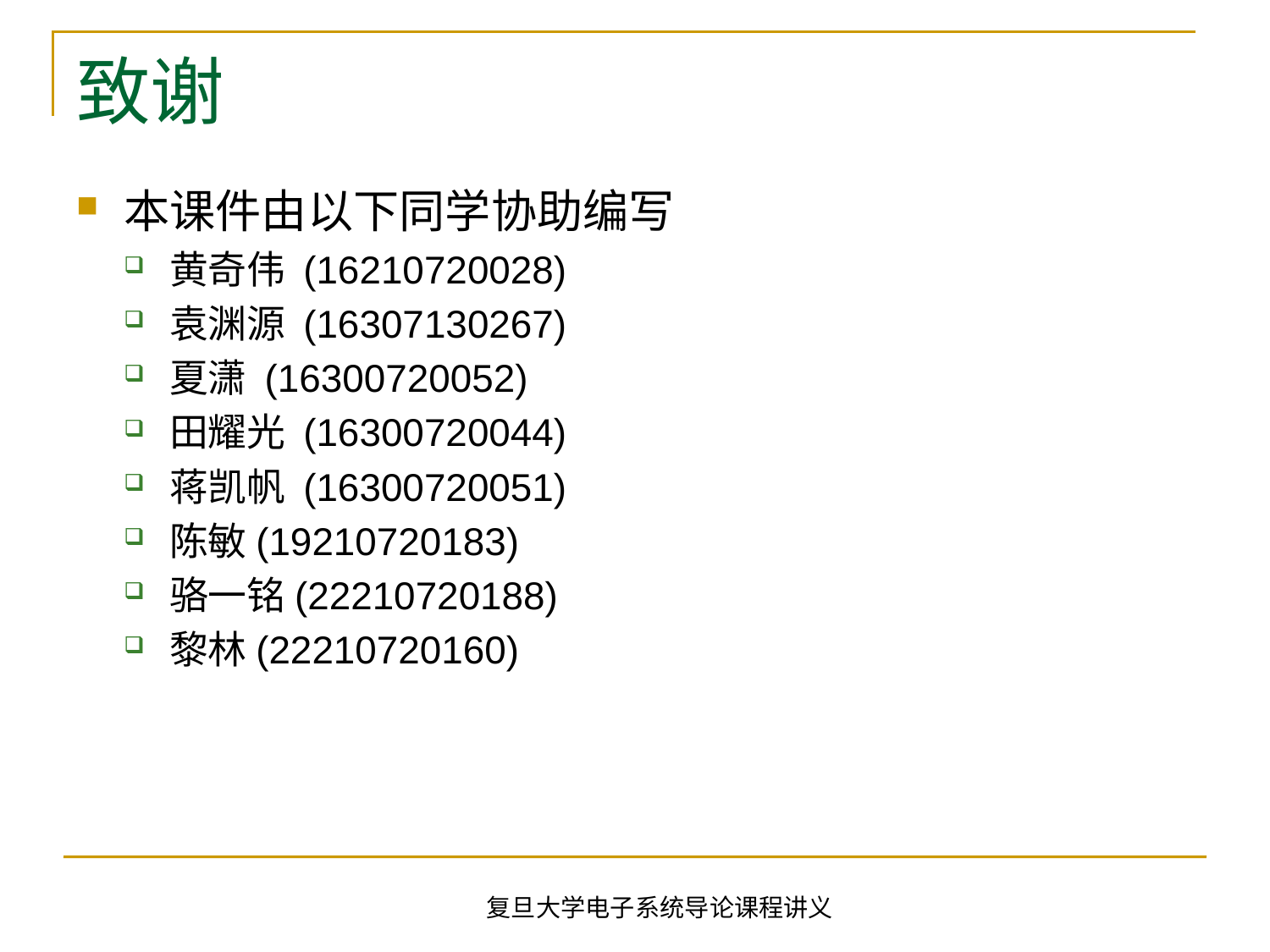

# 致谢
本课件由以下同学协助编写
黄奇伟 (16210720028)
袁渊源 (16307130267)
夏潇 (16300720052)
田耀光 (16300720044)
蒋凯帆 (16300720051)
陈敏(19210720183)
骆一铭(22210720188)
黎林(22210720160)